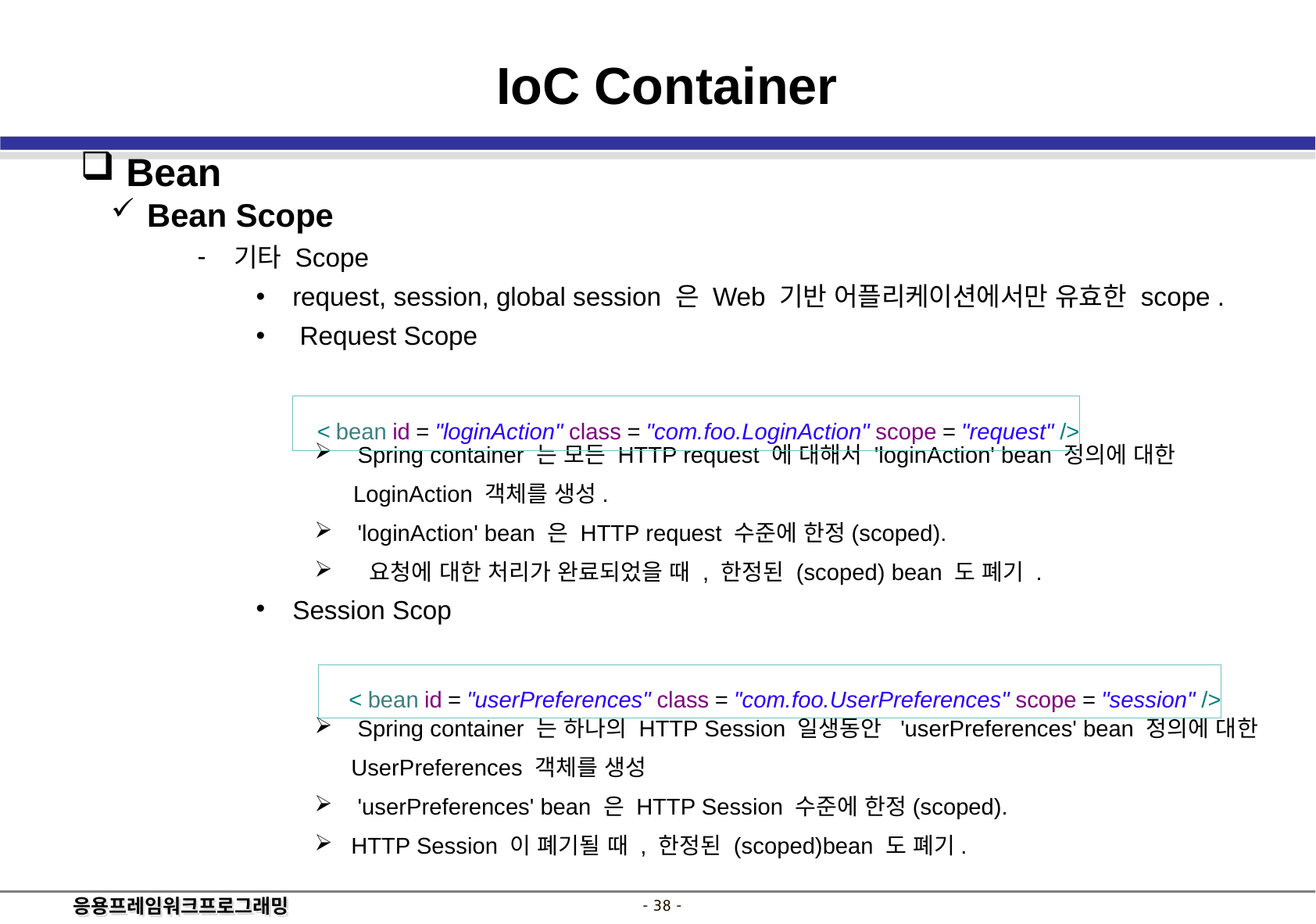

IoC Container
 Bean
 Bean Scope
기타 Scope
request, session, global session 은 Web 기반 어플리케이션에서만 유효한 scope .
 Request Scope

 Spring container 는 모든 HTTP request 에 대해서 'loginAction' bean 정의에 대한
      LoginAction 객체를 생성.
 'loginAction' bean 은 HTTP request 수준에 한정(scoped).
  요청에 대한 처리가 완료되었을 때 , 한정된 (scoped) bean 도 폐기 .
Session Scop

 Spring container 는 하나의 HTTP Session 일생동안  'userPreferences' bean 정의에 대한 UserPreferences 객체를 생성
 'userPreferences' bean 은 HTTP Session 수준에 한정(scoped).
HTTP Session 이 폐기될 때 , 한정된 (scoped)bean 도 폐기.

설정하는 방법

	< bean id = "loginAction" class = "com.foo.LoginAction" scope = "request" />

	 < bean id = "userPreferences" class = "com.foo.UserPreferences" scope = "session" />
- 38 -